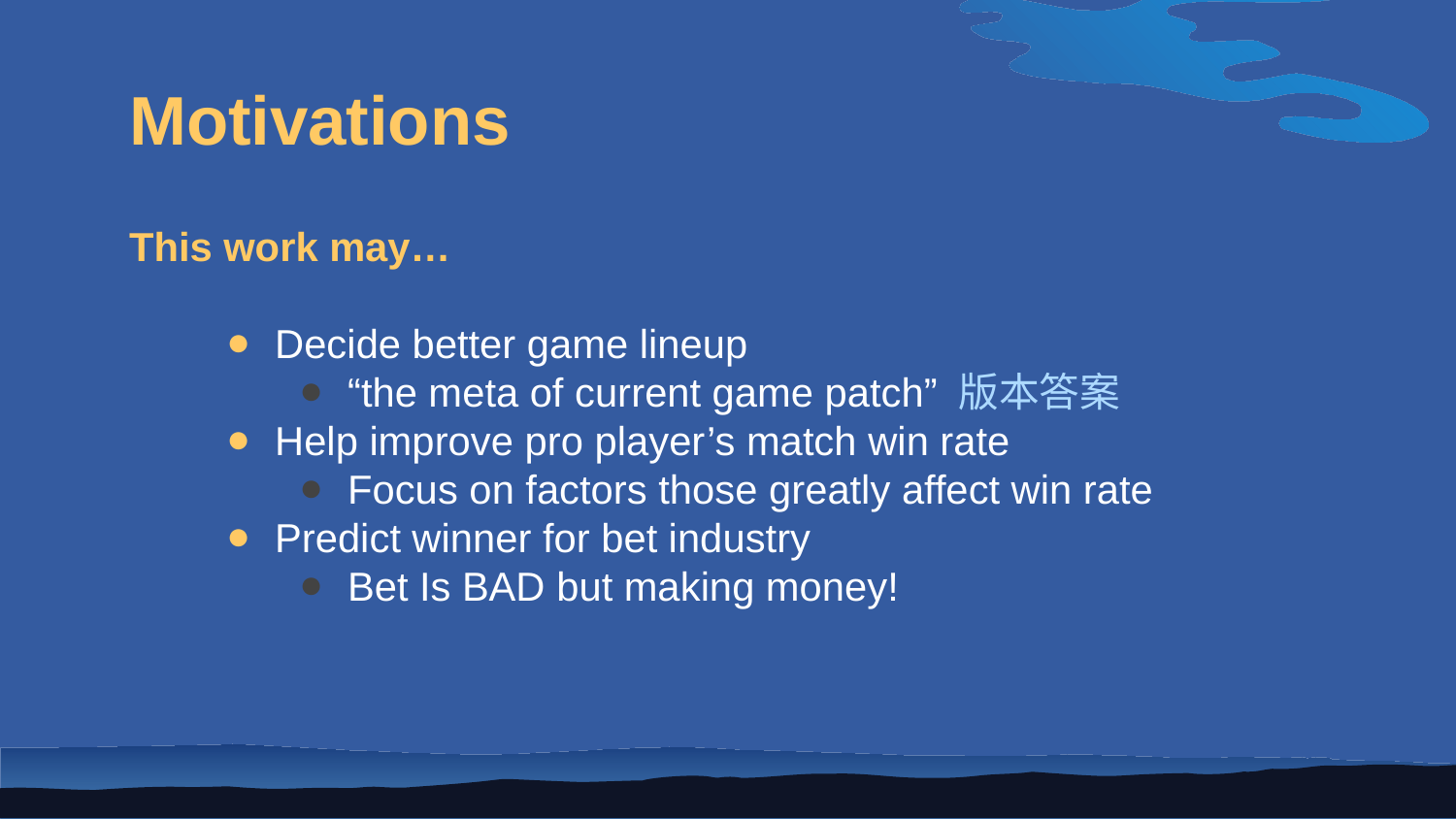

# Motivations
This work may…

Decide better game lineup
“the meta of current game patch” 版本答案
Help improve pro player’s match win rate
Focus on factors those greatly affect win rate
Predict winner for bet industry
Bet Is BAD but making money!